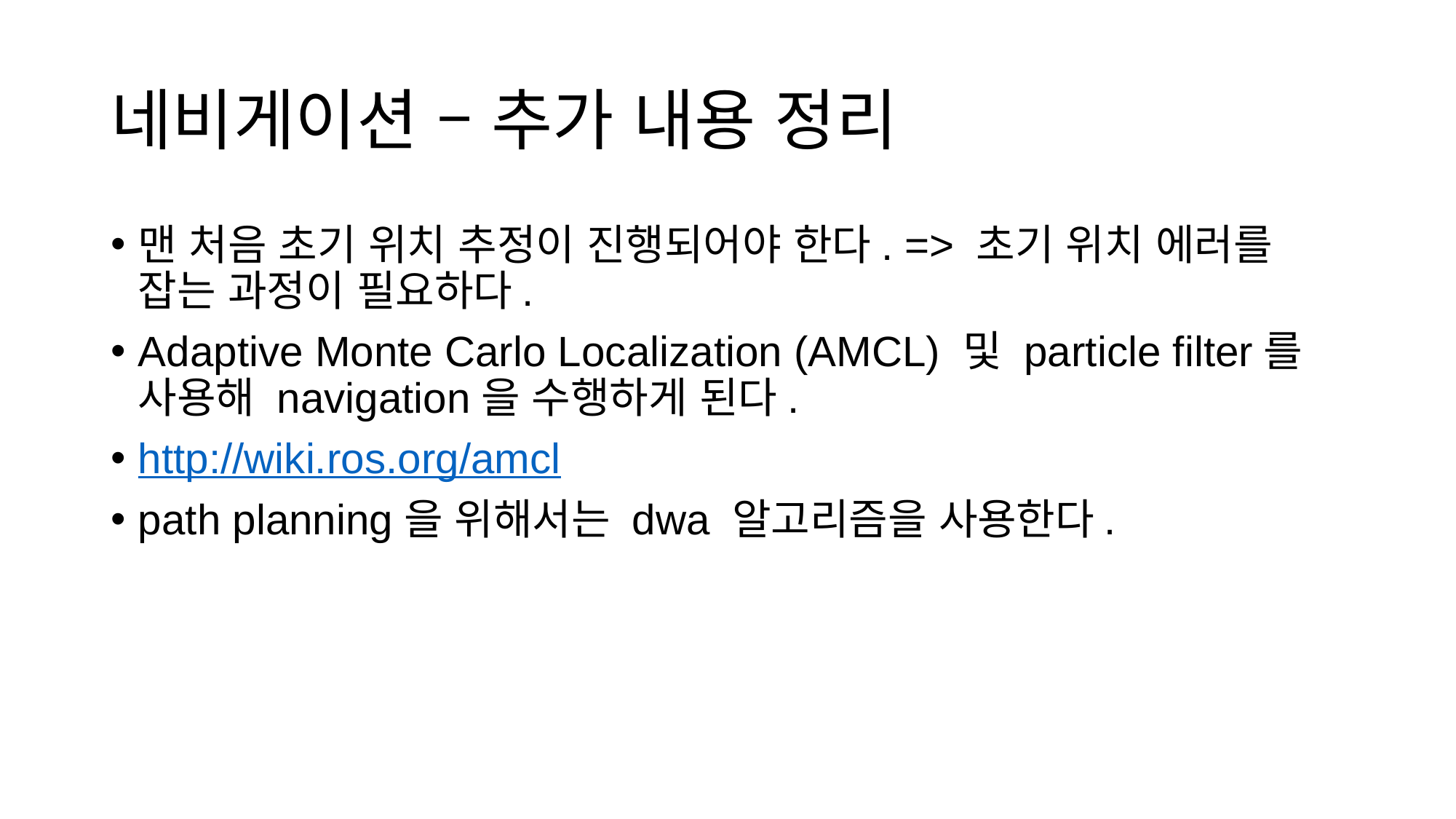

# 네비게이션 – 추가 내용 정리
맨 처음 초기 위치 추정이 진행되어야 한다. => 초기 위치 에러를 잡는 과정이 필요하다.
Adaptive Monte Carlo Localization (AMCL) 및 particle filter를 사용해 navigation을 수행하게 된다.
http://wiki.ros.org/amcl
path planning을 위해서는 dwa 알고리즘을 사용한다.